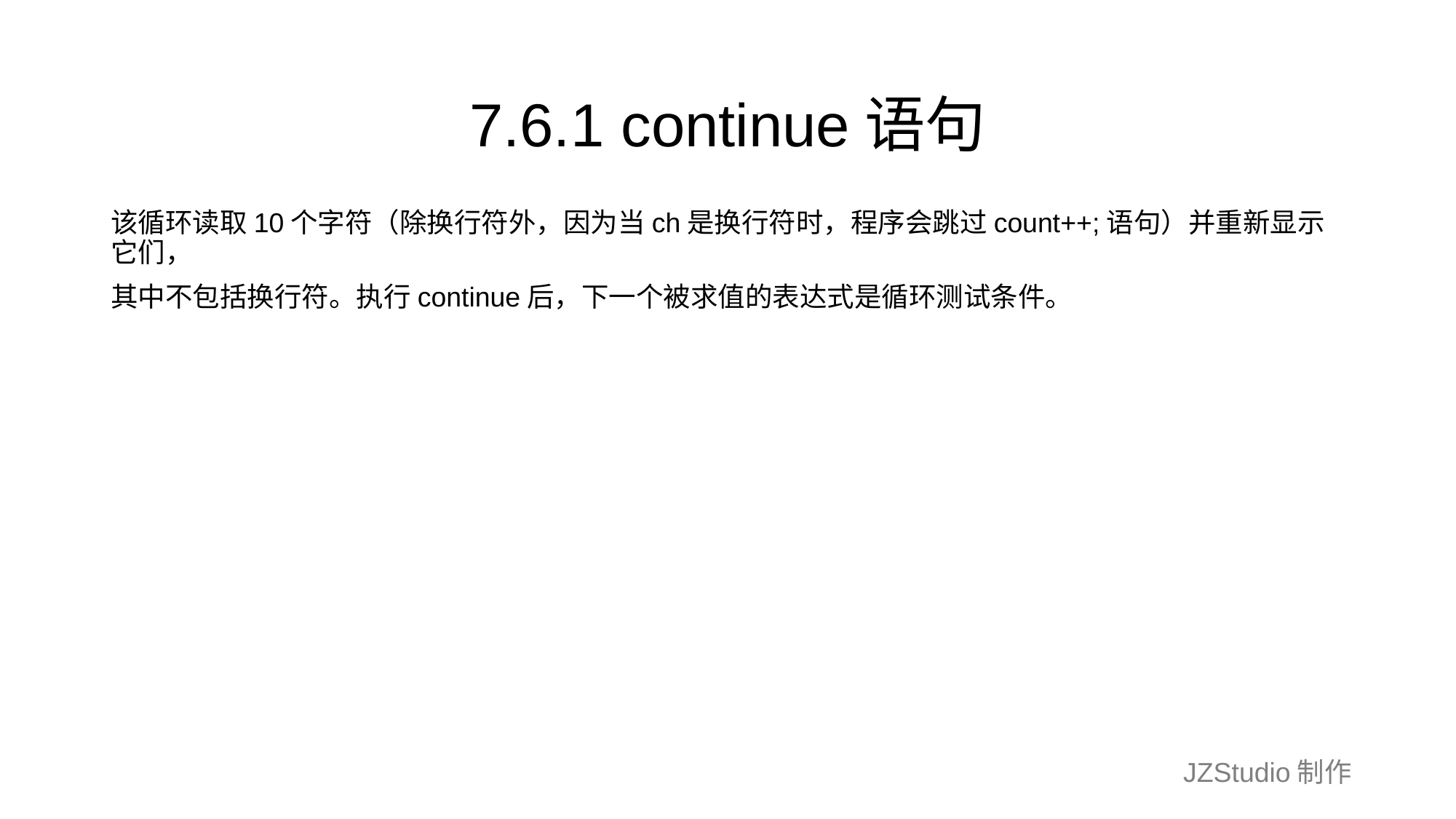

# 7.6.1 continue语句
该循环读取10个字符（除换行符外，因为当ch是换行符时，程序会跳过count++;语句）并重新显示它们，
其中不包括换行符。执行continue后，下一个被求值的表达式是循环测试条件。